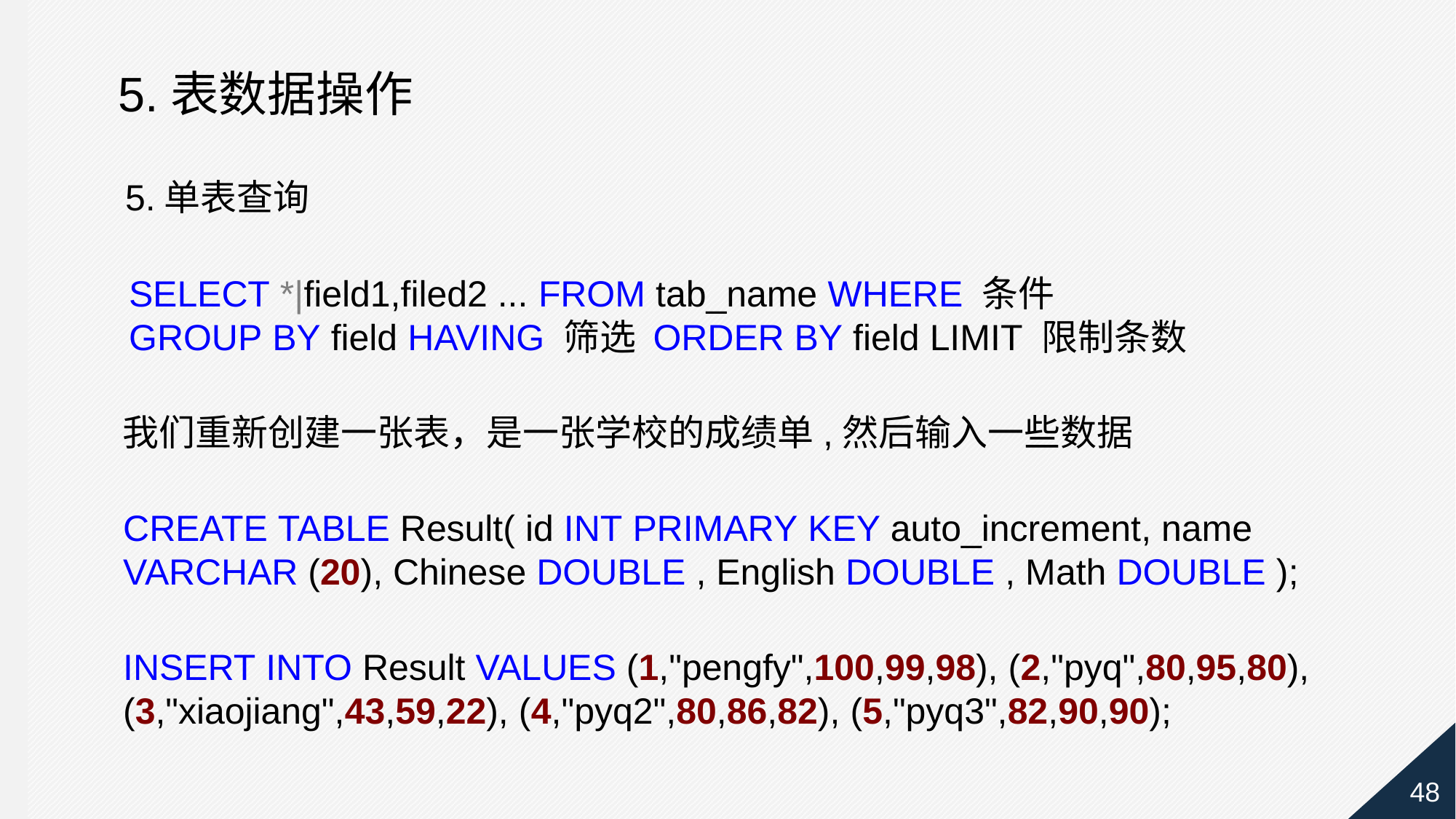

5.表数据操作
5.单表查询
SELECT *|field1,filed2 ... FROM tab_name WHERE 条件 GROUP BY field HAVING 筛选 ORDER BY field LIMIT 限制条数
我们重新创建一张表，是一张学校的成绩单,然后输入一些数据
CREATE TABLE Result( id INT PRIMARY KEY auto_increment, name VARCHAR (20), Chinese DOUBLE , English DOUBLE , Math DOUBLE );
INSERT INTO Result VALUES (1,"pengfy",100,99,98), (2,"pyq",80,95,80), (3,"xiaojiang",43,59,22), (4,"pyq2",80,86,82), (5,"pyq3",82,90,90);
48